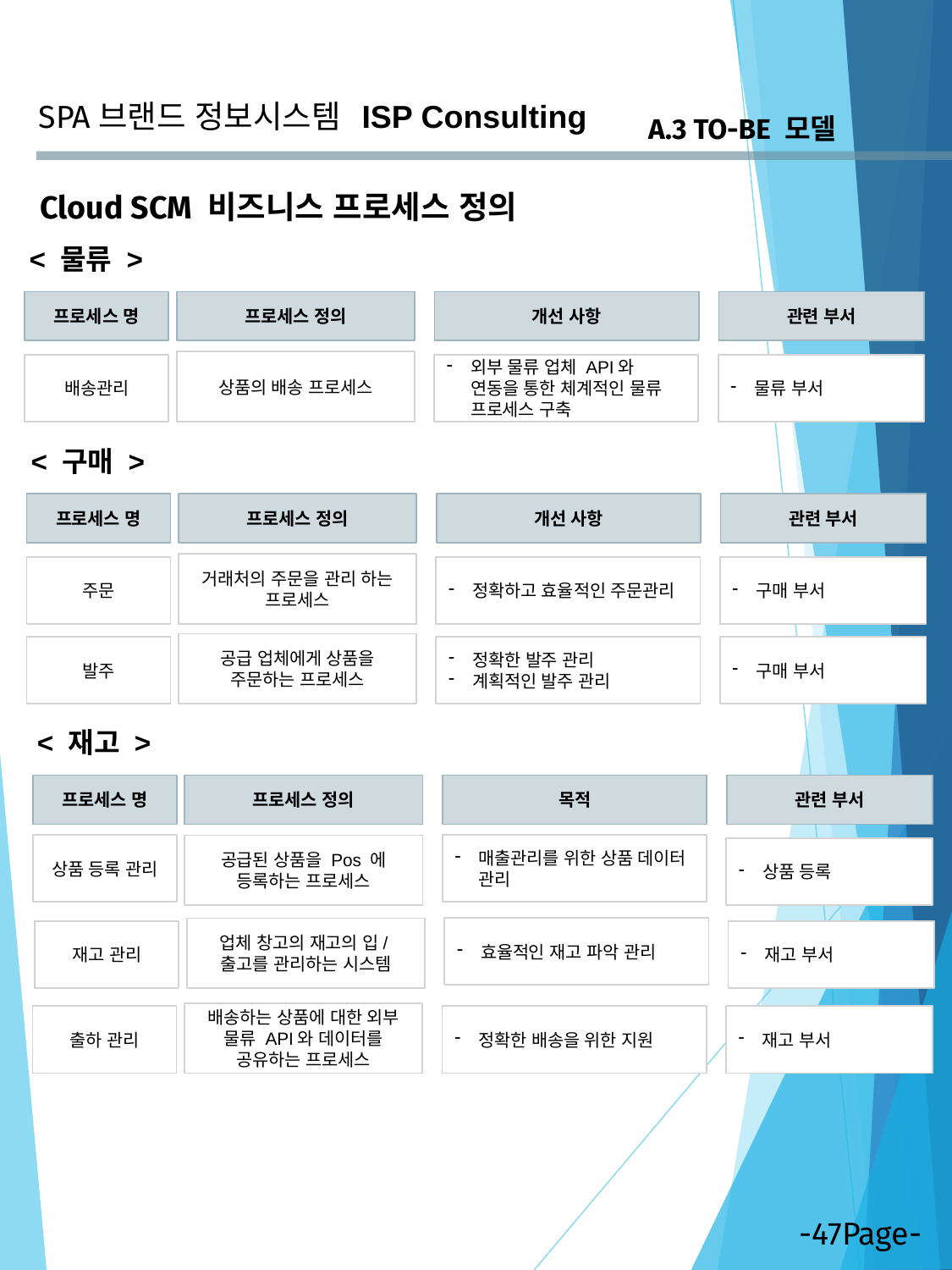

SPA브랜드 정보시스템
ISP Consulting
A.3 TO-BE 모델
Cloud SCM 비즈니스 프로세스 정의
< 물류 >
프로세스 정의
관련 부서
프로세스 명
개선 사항
상품의 배송 프로세스
외부 물류 업체 API와 연동을 통한 체계적인 물류 프로세스 구축
물류 부서
배송관리
< 구매 >
프로세스 정의
관련 부서
프로세스 명
개선 사항
거래처의 주문을 관리 하는 프로세스
정확하고 효율적인 주문관리
구매 부서
주문
공급 업체에게 상품을 주문하는 프로세스
정확한 발주 관리
계획적인 발주 관리
구매 부서
발주
< 재고 >
프로세스 정의
관련 부서
프로세스 명
목적
상품 등록 관리
매출관리를 위한 상품 데이터 관리
공급된 상품을 Pos 에 등록하는 프로세스
상품 등록
효율적인 재고 파악 관리
업체 창고의 재고의 입/출고를 관리하는 시스템
재고 부서
재고 관리
배송하는 상품에 대한 외부 물류 API와 데이터를 공유하는 프로세스
정확한 배송을 위한 지원
재고 부서
출하 관리
-47Page-